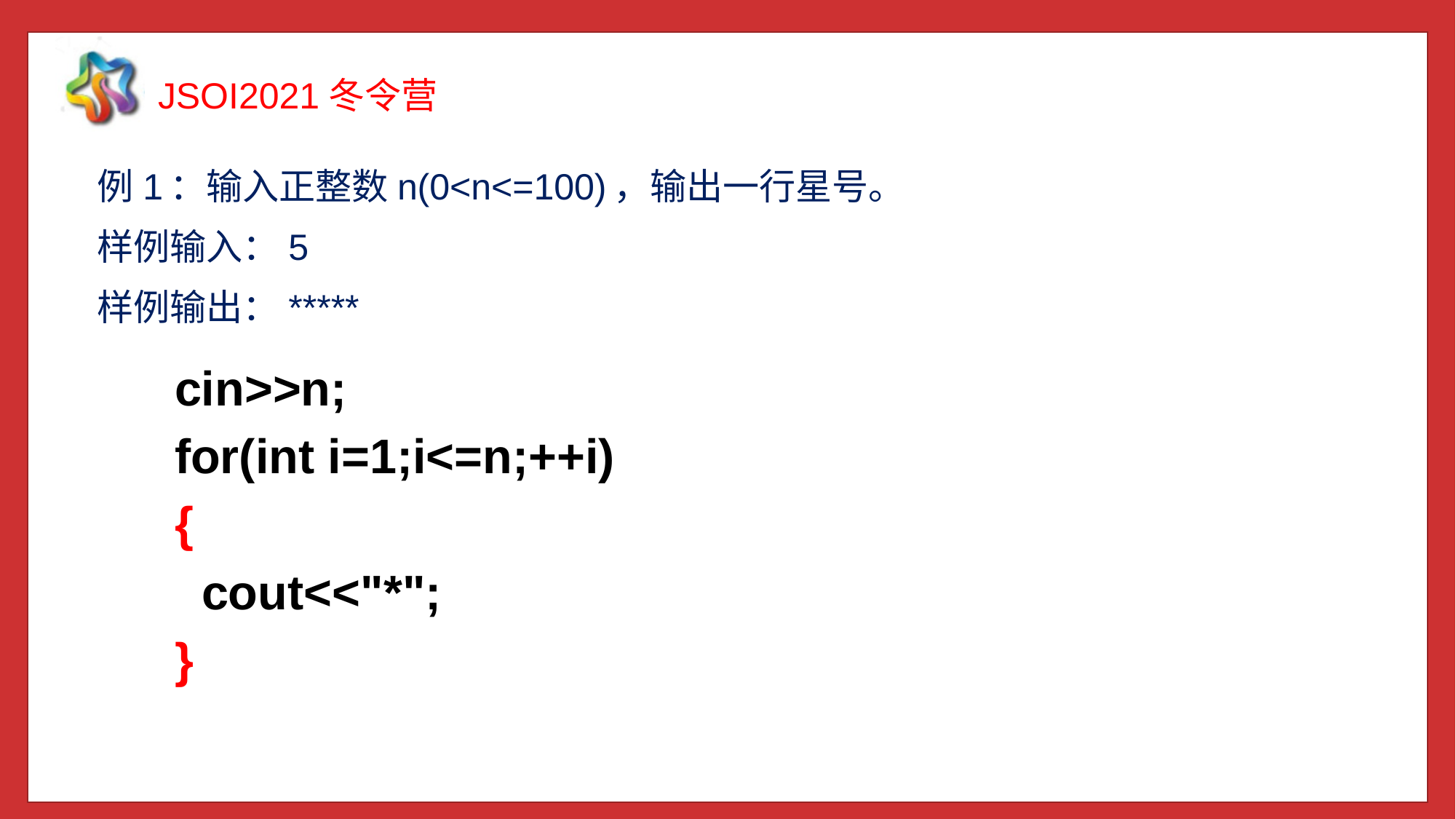

例1：输入正整数n(0<n<=100)，输出一行星号。
样例输入：5
样例输出：*****
cin>>n;
for(int i=1;i<=n;++i)
{
  cout<<"*";
}